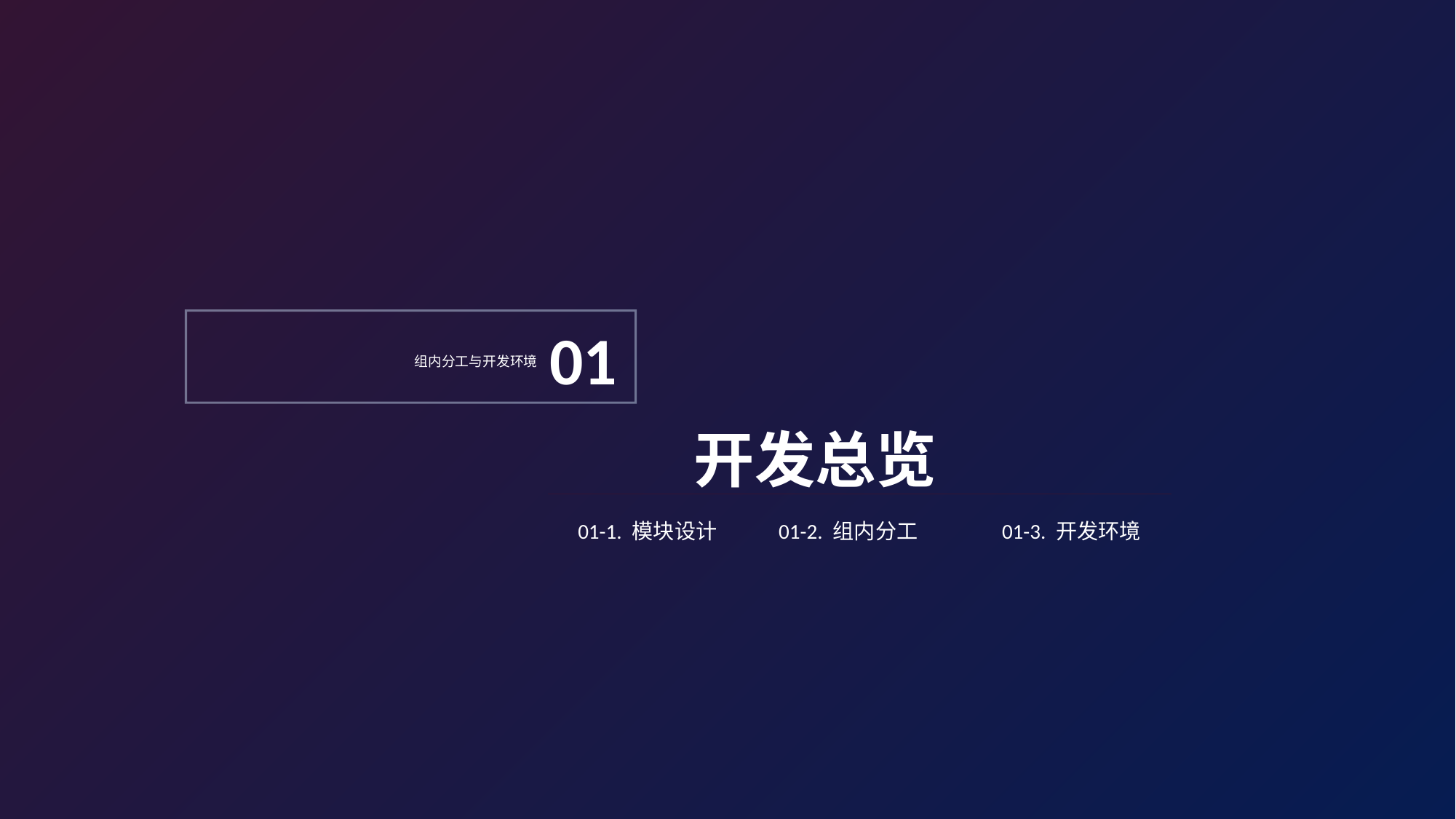

01
组内分工与开发环境
开发总览
01-1. 模块设计
01-2. 组内分工
01-3. 开发环境